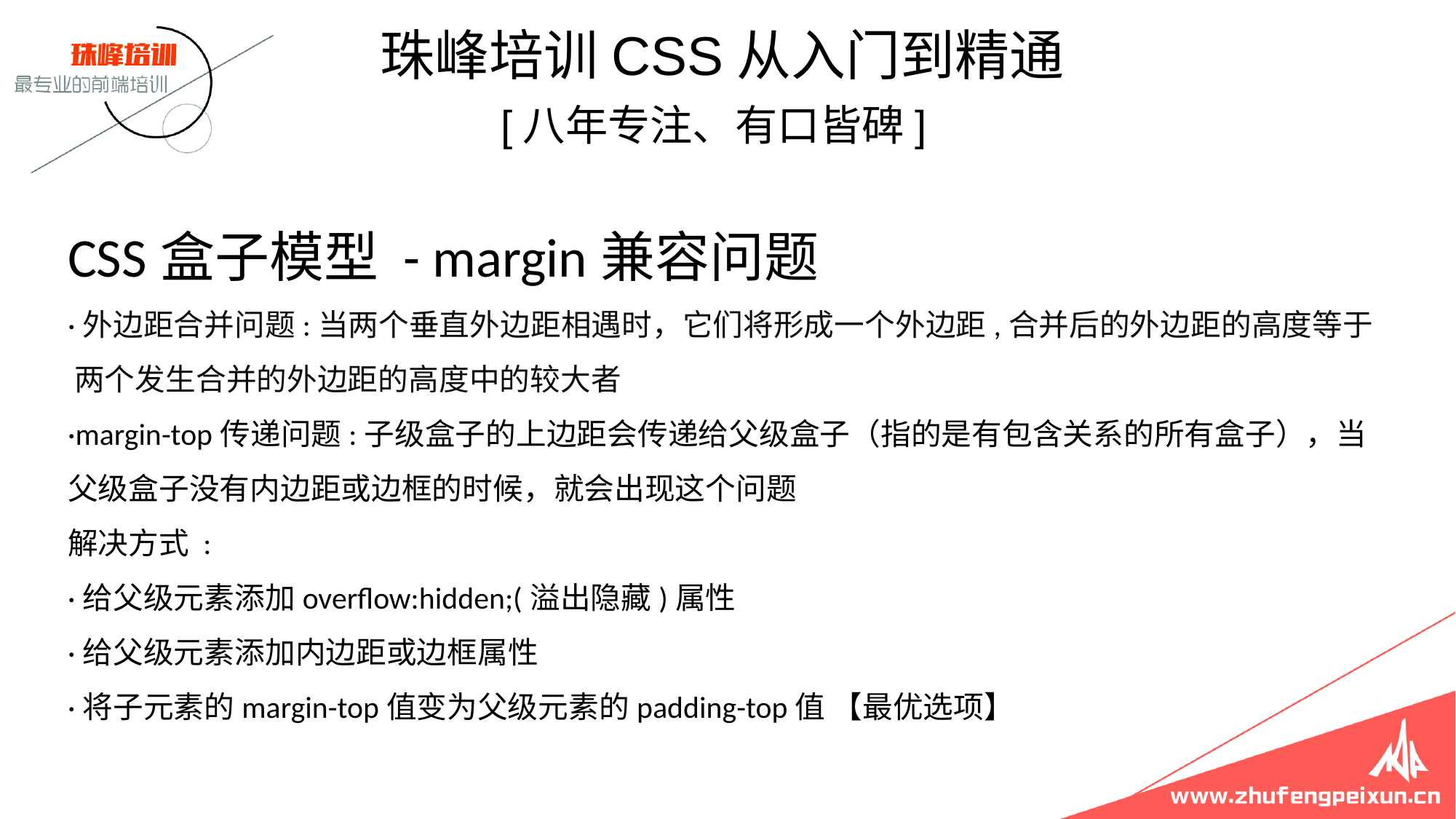

珠峰培训CSS从入门到精通
        [八年专注、有口皆碑]
# CSS盒子模型 - margin兼容问题 ·外边距合并问题:当两个垂直外边距相遇时，它们将形成一个外边距,合并后的外边距的高度等于  两个发生合并的外边距的高度中的较大者 ·margin-top传递问题:子级盒子的上边距会传递给父级盒子（指的是有包含关系的所有盒子），当父级盒子没有内边距或边框的时候，就会出现这个问题 解决方式 : ·给父级元素添加overflow:hidden;(溢出隐藏)属性 ·给父级元素添加内边距或边框属性 ·将子元素的margin-top值变为父级元素的padding-top值 【最优选项】